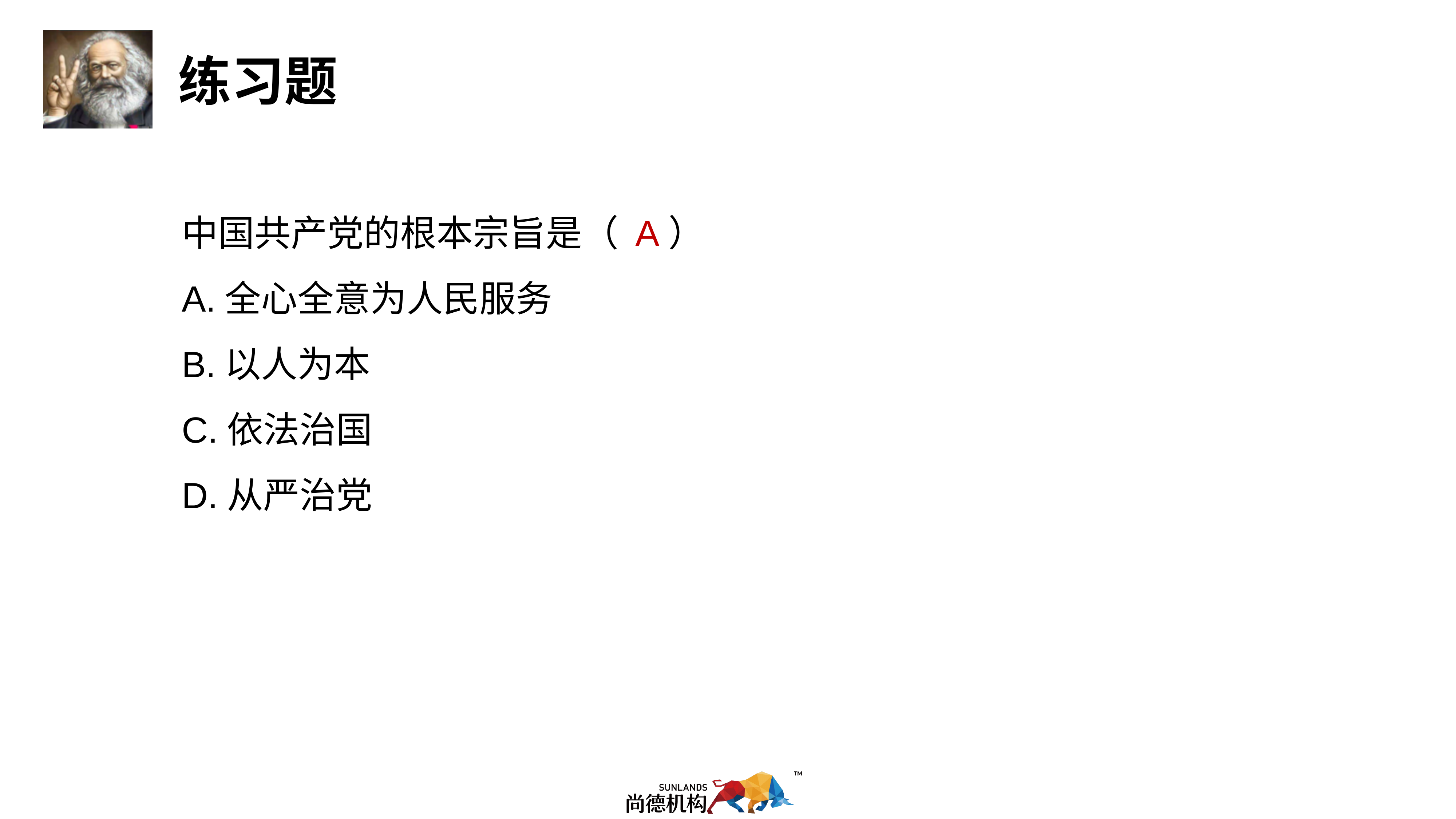

中国共产党的根本宗旨是（ A）
A.全心全意为人民服务
B.以人为本
C.依法治国
D.从严治党